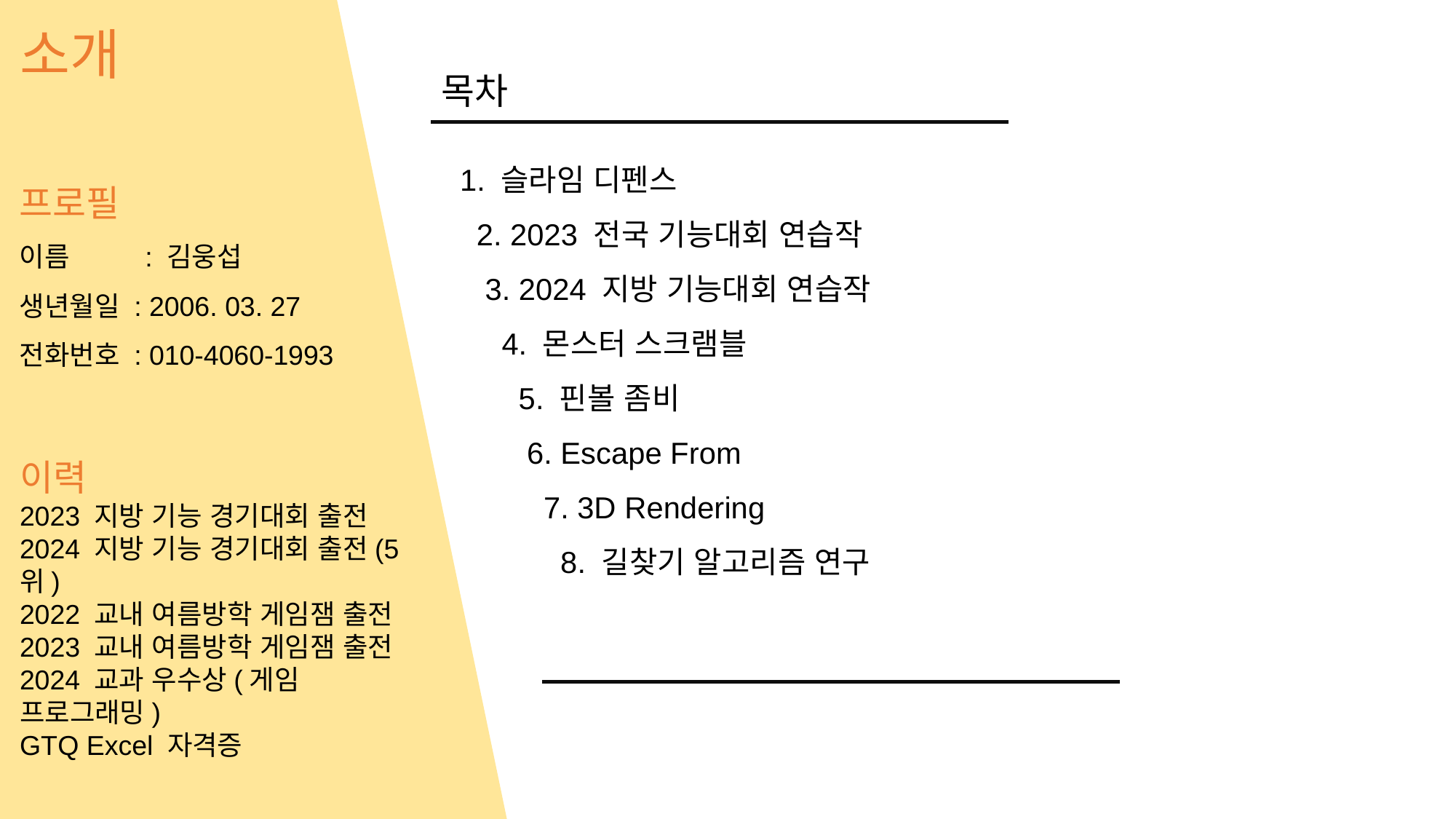

소개
목차

 1. 슬라임 디펜스
   2. 2023 전국 기능대회 연습작
    3. 2024 지방 기능대회 연습작
      4. 몬스터 스크램블
        5. 핀볼 좀비
         6. Escape From
           7. 3D Rendering
             8. 길찾기 알고리즘 연구

프로필
이름         : 김웅섭
생년월일 : 2006. 03. 27
전화번호 : 010-4060-1993
이력
2023 지방 기능 경기대회 출전
2024 지방 기능 경기대회 출전(5위)
2022 교내 여름방학 게임잼 출전
2023 교내 여름방학 게임잼 출전
2024 교과 우수상(게임 프로그래밍)
GTQ Excel 자격증